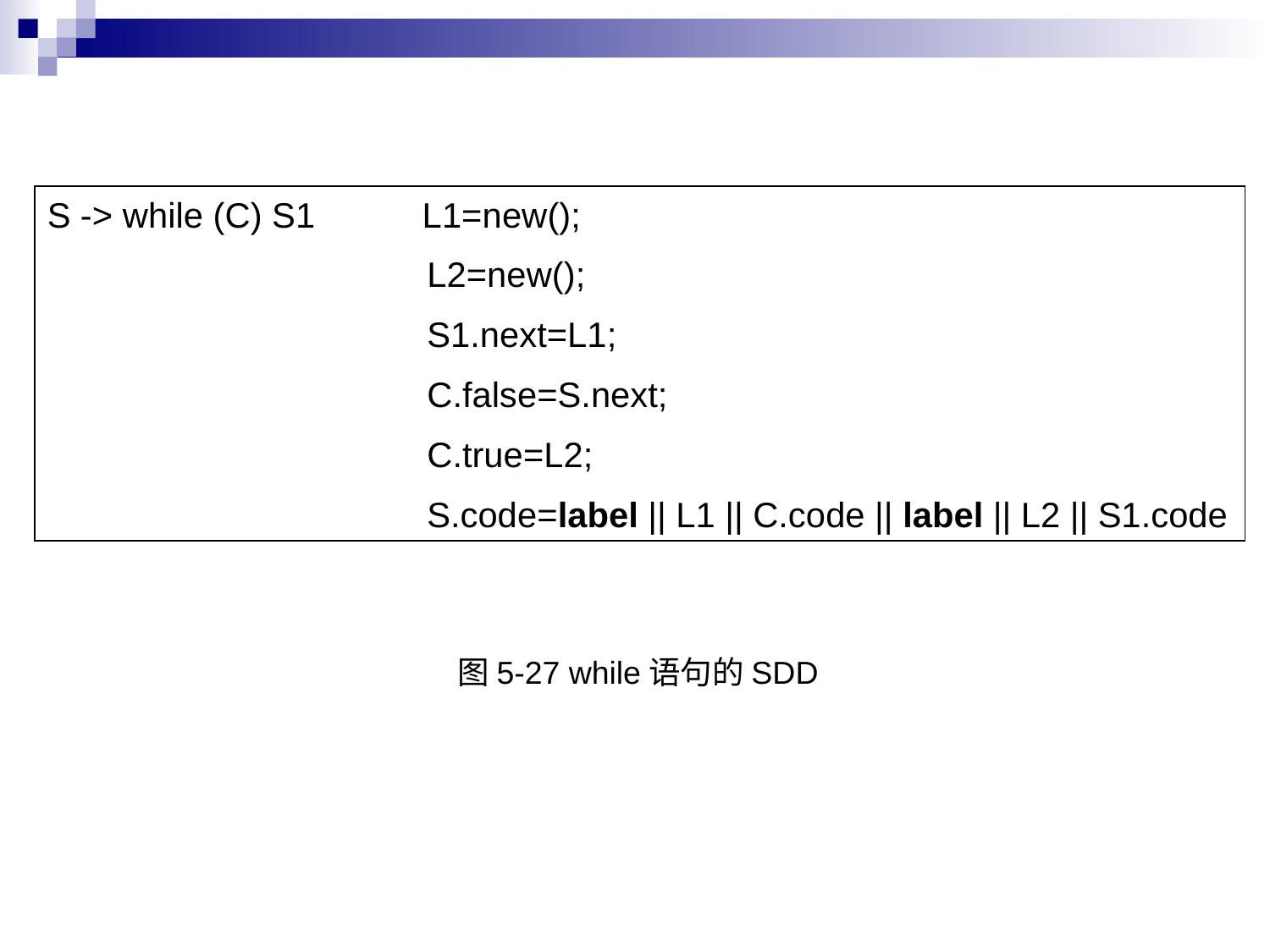

S -> while (C) S1           L1=new();
                                       L2=new();
                                       S1.next=L1;
                                       C.false=S.next;
                                       C.true=L2;
                                       S.code=label || L1 || C.code || label || L2 || S1.code
图5-27 while语句的SDD
42